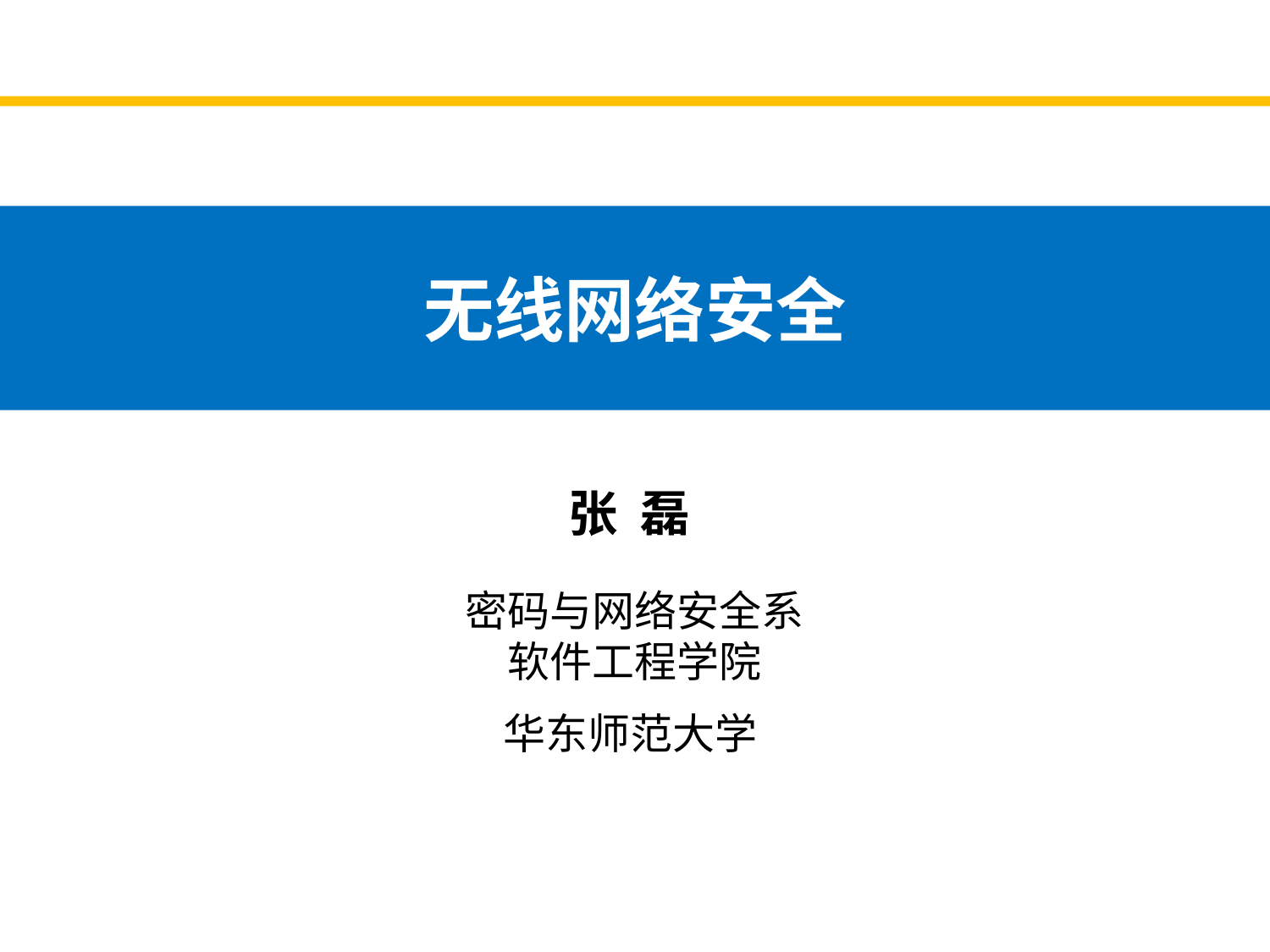

# 无线网络安全
张  磊
密码与网络安全系
软件工程学院
华东师范大学